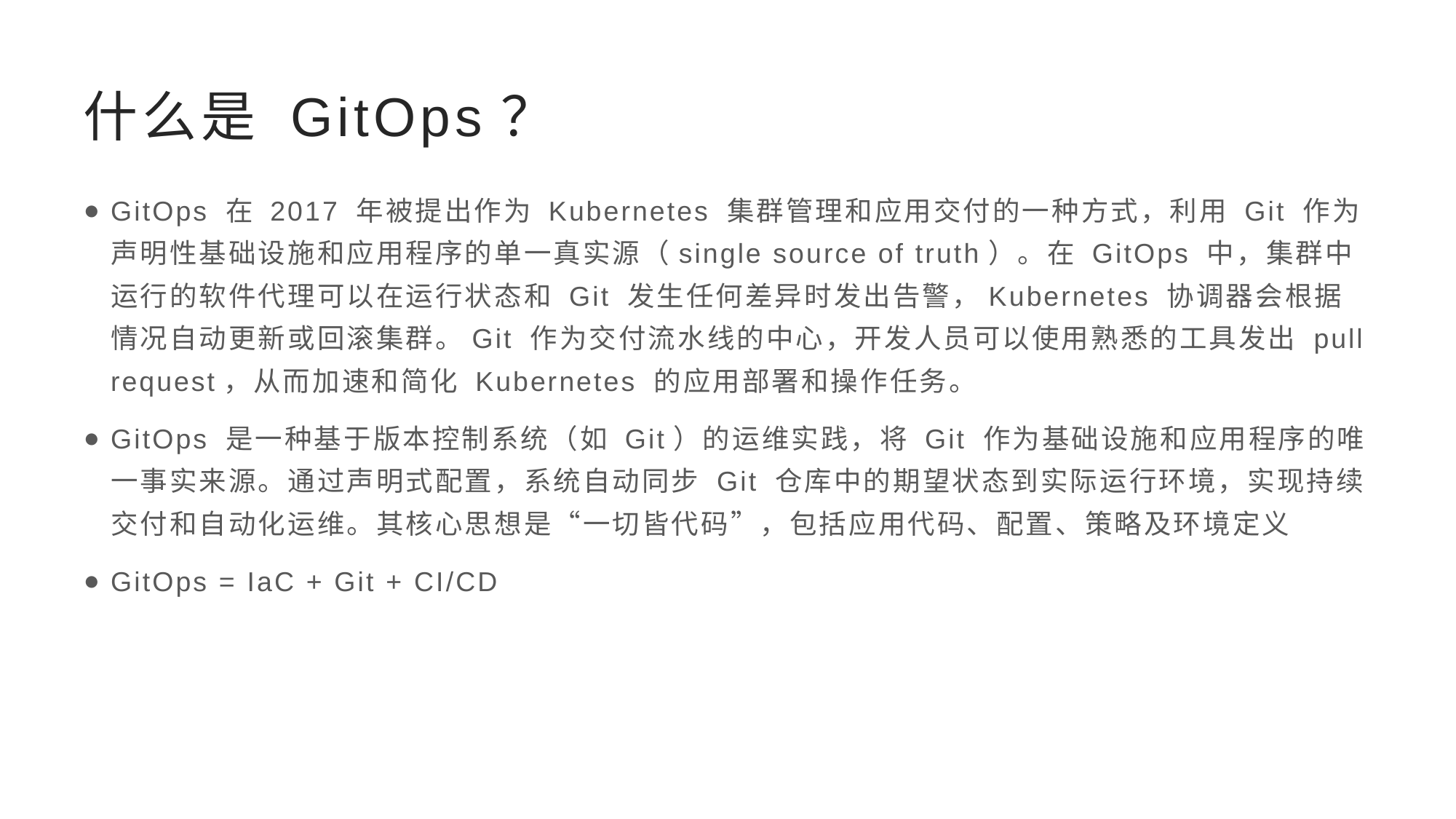

# 什么是 GitOps？
GitOps 在 2017 年被提出作为 Kubernetes 集群管理和应用交付的一种方式，利用 Git 作为声明性基础设施和应用程序的单一真实源（single source of truth）。在 GitOps 中，集群中运行的软件代理可以在运行状态和 Git 发生任何差异时发出告警，Kubernetes 协调器会根据情况自动更新或回滚集群。Git 作为交付流水线的中心，开发人员可以使用熟悉的工具发出 pull request，从而加速和简化 Kubernetes 的应用部署和操作任务。
GitOps 是一种基于版本控制系统（如 Git）的运维实践，将 Git 作为基础设施和应用程序的唯一事实来源。通过声明式配置，系统自动同步 Git 仓库中的期望状态到实际运行环境，实现持续交付和自动化运维。其核心思想是“一切皆代码”，包括应用代码、配置、策略及环境定义
GitOps = IaC + Git + CI/CD